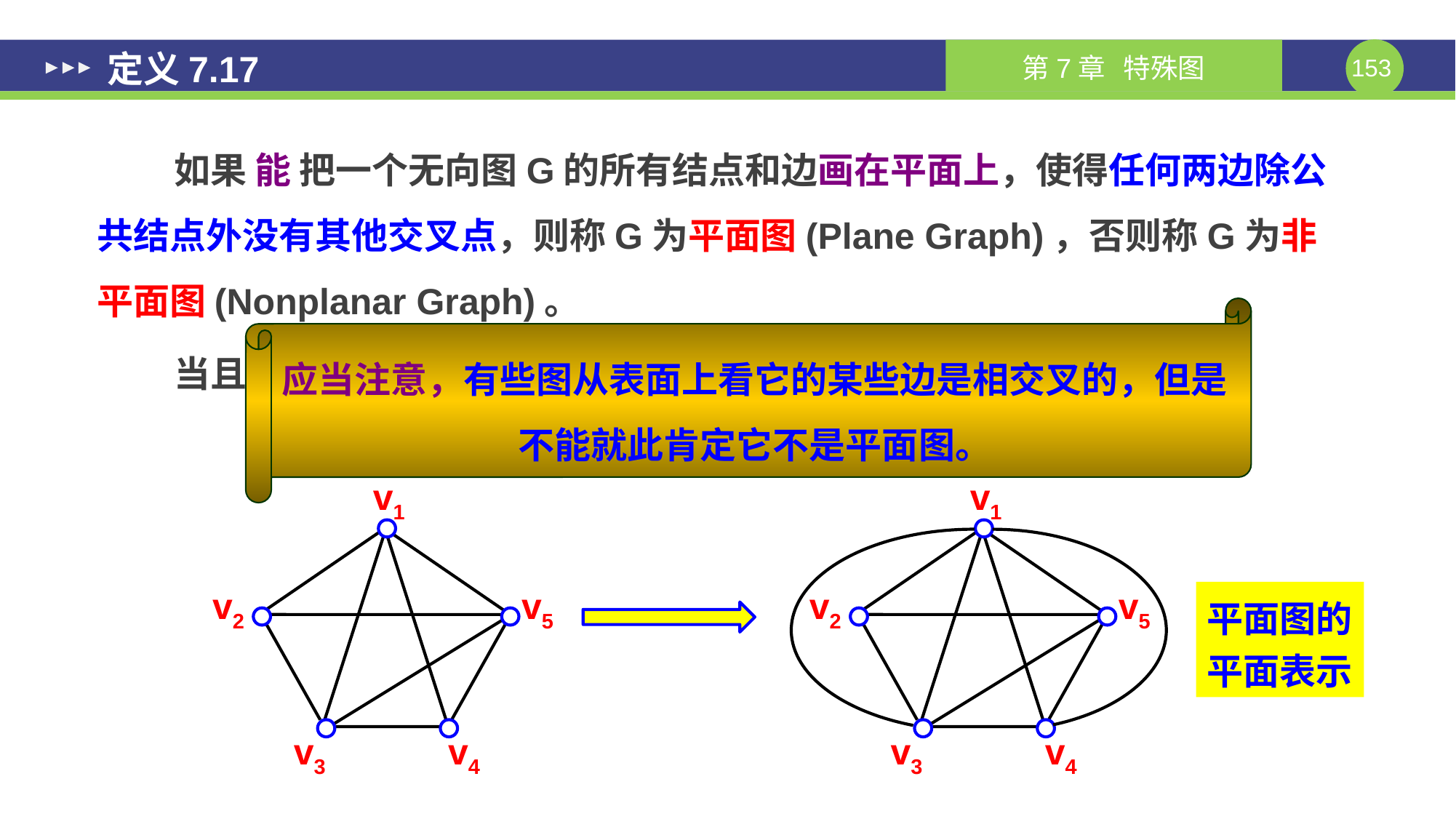

# 定义7.17
如果 能 把一个无向图G的所有结点和边画在平面上，使得任何两边除公共结点外没有其他交叉点，则称G为平面图(Plane Graph)，否则称G为非平面图(Nonplanar Graph)。
当且仅当一个图的每个连通分支都是平面图时，这个图是平面图。
应当注意，有些图从表面上看它的某些边是相交叉的，但是不能就此肯定它不是平面图。
v1

v2
v5

v3
v4
v1

v2
v5

v3
v4

平面图的
平面表示